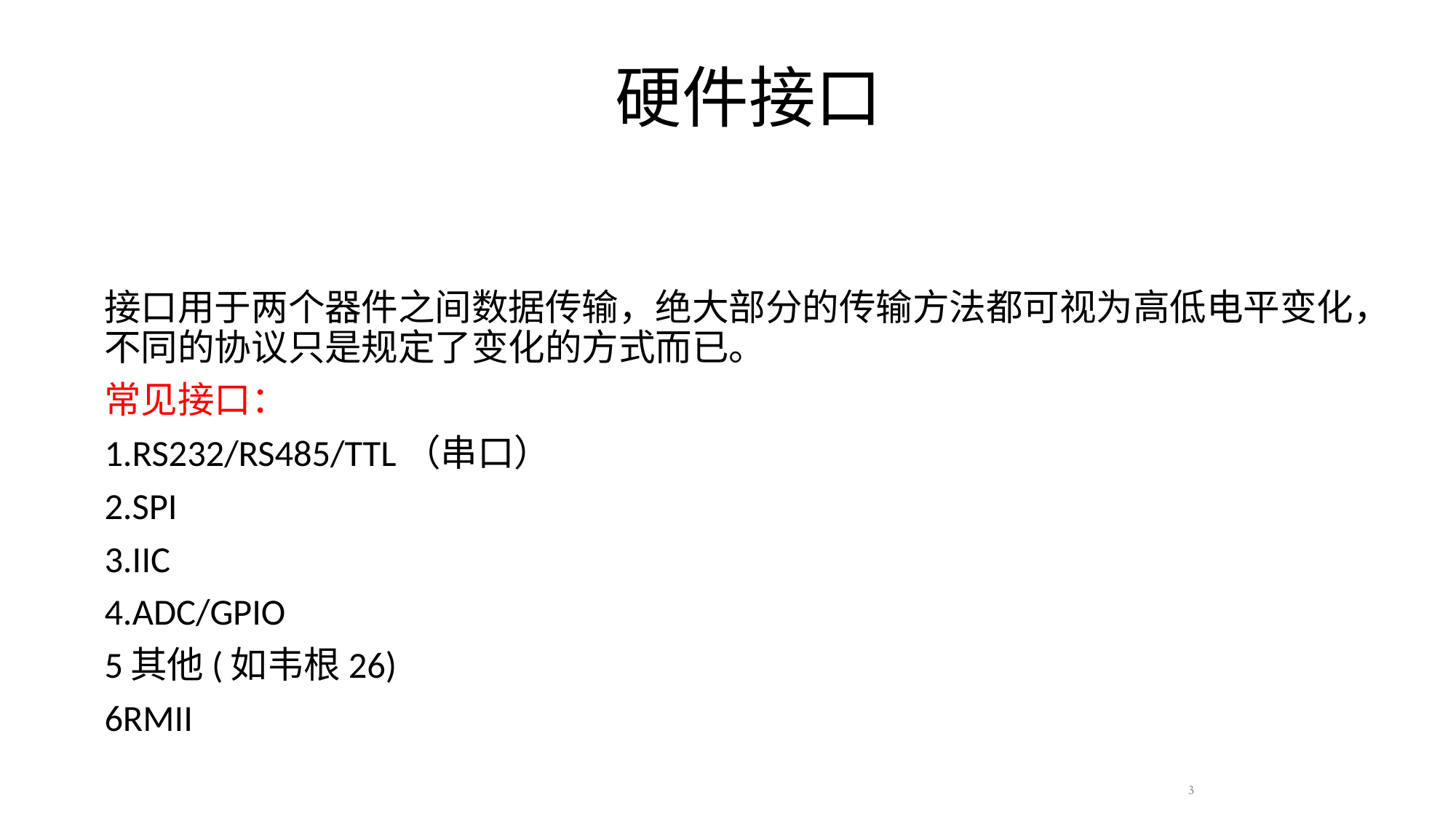

# 硬件接口

接口用于两个器件之间数据传输，绝大部分的传输方法都可视为高低电平变化，不同的协议只是规定了变化的方式而已。
常见接口：
1.RS232/RS485/TTL（串口）
2.SPI
3.IIC
4.ADC/GPIO
5其他(如韦根26)
6RMII
3